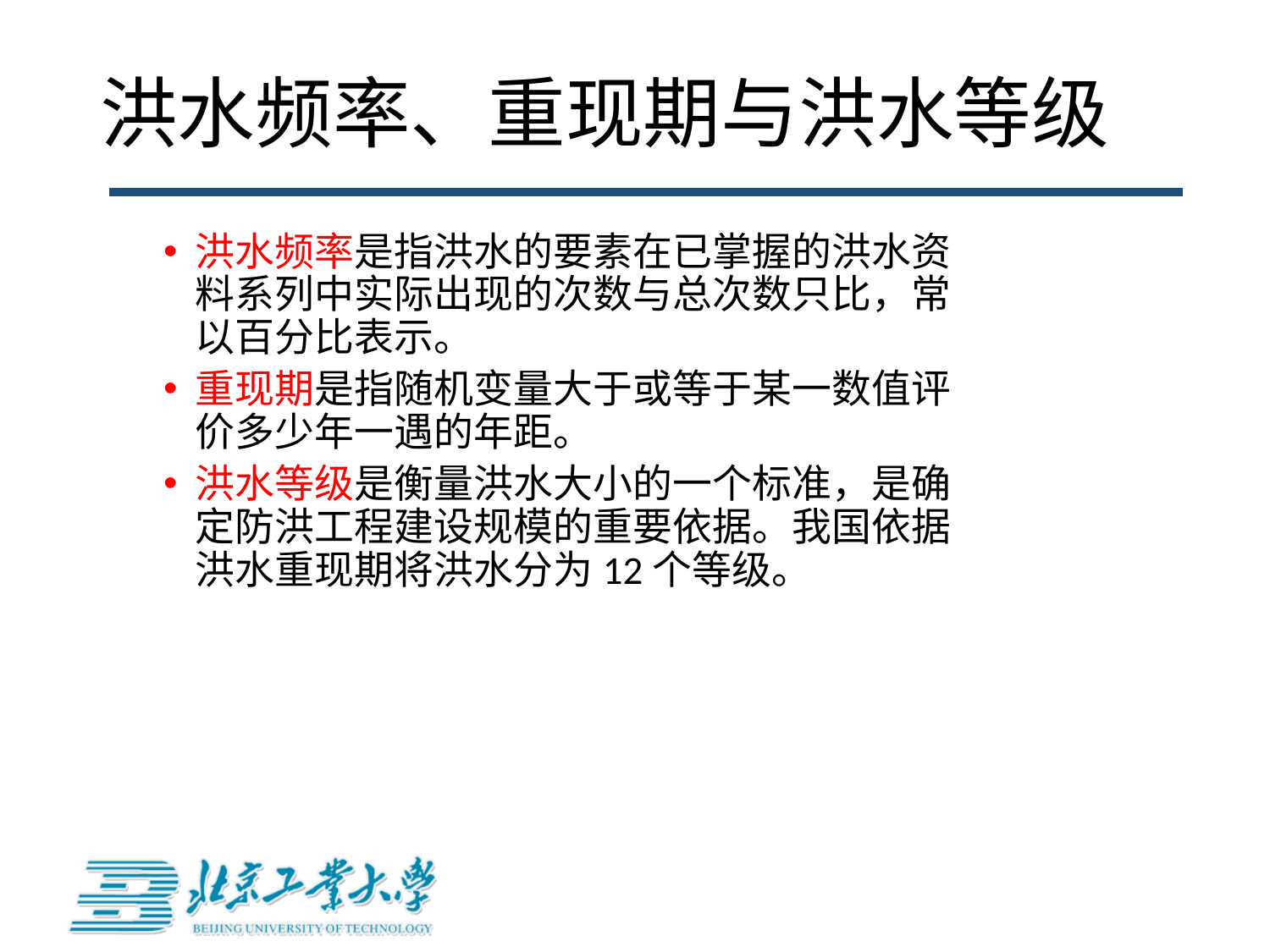

# 洪水频率、重现期与洪水等级
洪水频率是指洪水的要素在已掌握的洪水资料系列中实际出现的次数与总次数只比，常以百分比表示。
重现期是指随机变量大于或等于某一数值评价多少年一遇的年距。
洪水等级是衡量洪水大小的一个标准，是确定防洪工程建设规模的重要依据。我国依据洪水重现期将洪水分为12个等级。